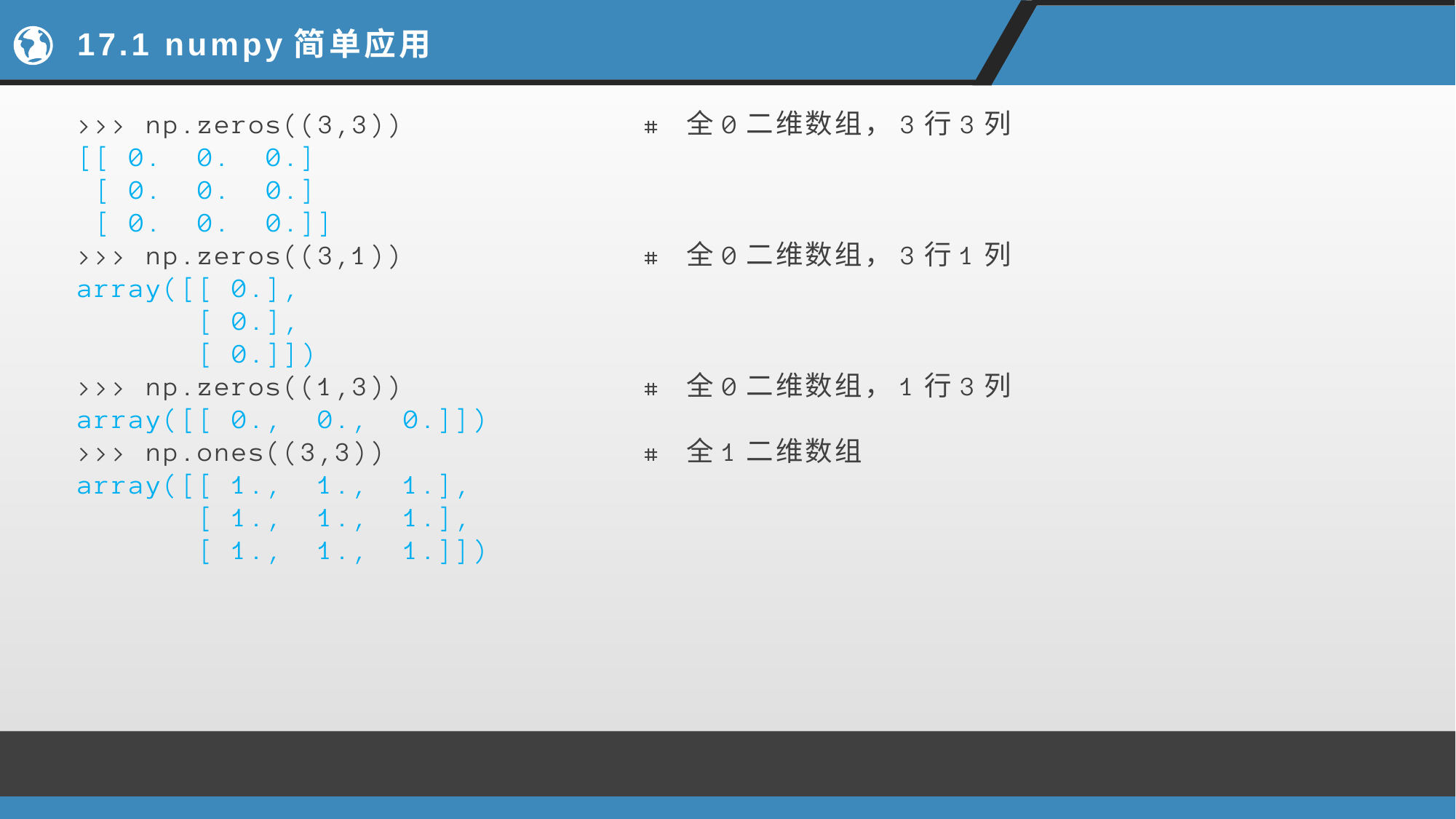

# 17.1 numpy简单应用

>>> np.zeros((3,3))              # 全0二维数组，3行3列
[[ 0.  0.  0.]
 [ 0.  0.  0.]
 [ 0.  0.  0.]]
>>> np.zeros((3,1))              # 全0二维数组，3行1列
array([[ 0.],
       [ 0.],
       [ 0.]])
>>> np.zeros((1,3))              # 全0二维数组，1行3列
array([[ 0.,  0.,  0.]])
>>> np.ones((3,3))               # 全1二维数组
array([[ 1.,  1.,  1.],
       [ 1.,  1.,  1.],
       [ 1.,  1.,  1.]])